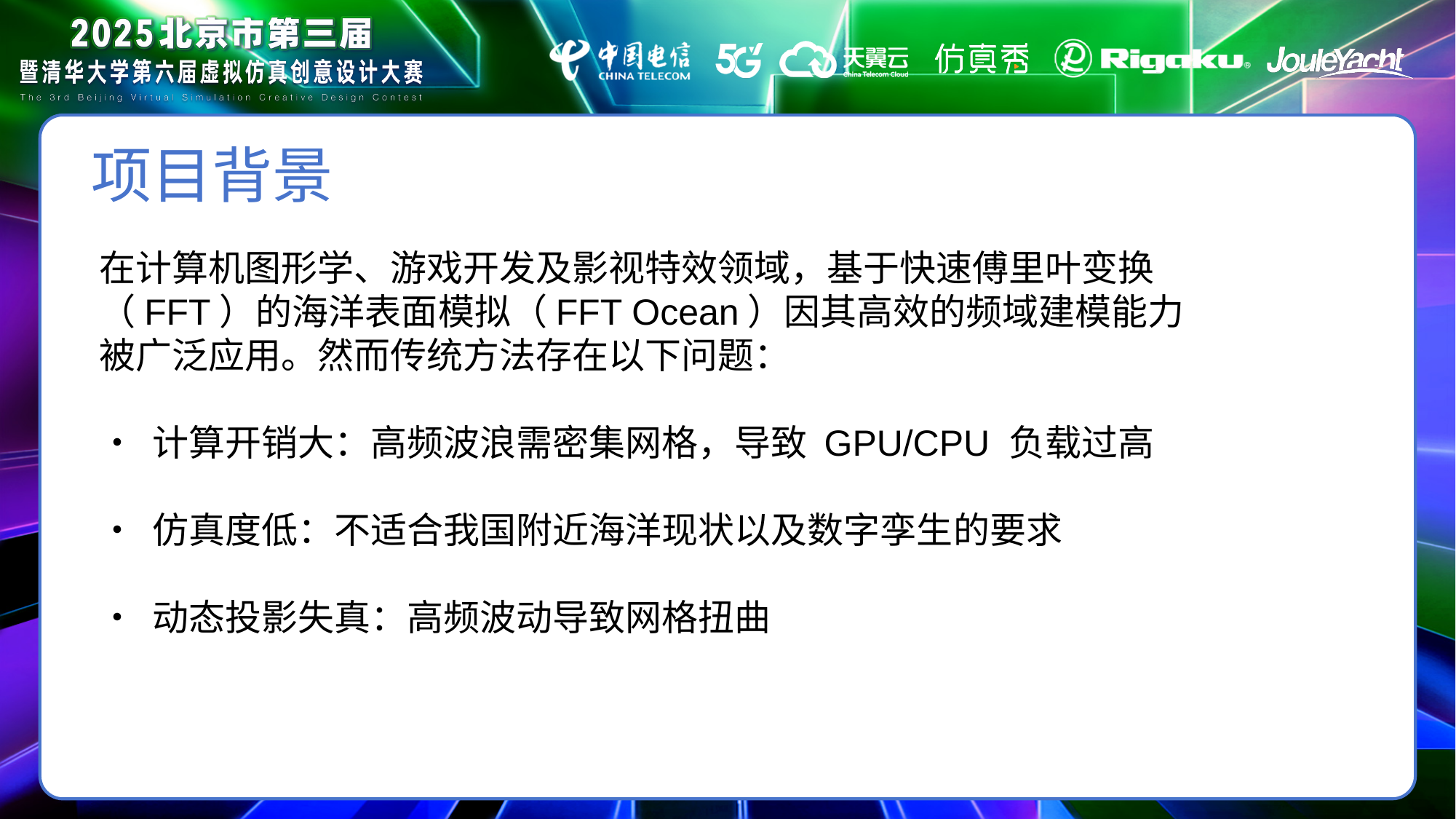

项目背景
在计算机图形学、游戏开发及影视特效领域，基于快速傅里叶变换（FFT）的海洋表面模拟（FFT Ocean）因其高效的频域建模能力被广泛应用。然而传统方法存在以下问题：

• 计算开销大：高频波浪需密集网格，导致 GPU/CPU 负载过高

• 仿真度低：不适合我国附近海洋现状以及数字孪生的要求

• 动态投影失真：高频波动导致网格扭曲